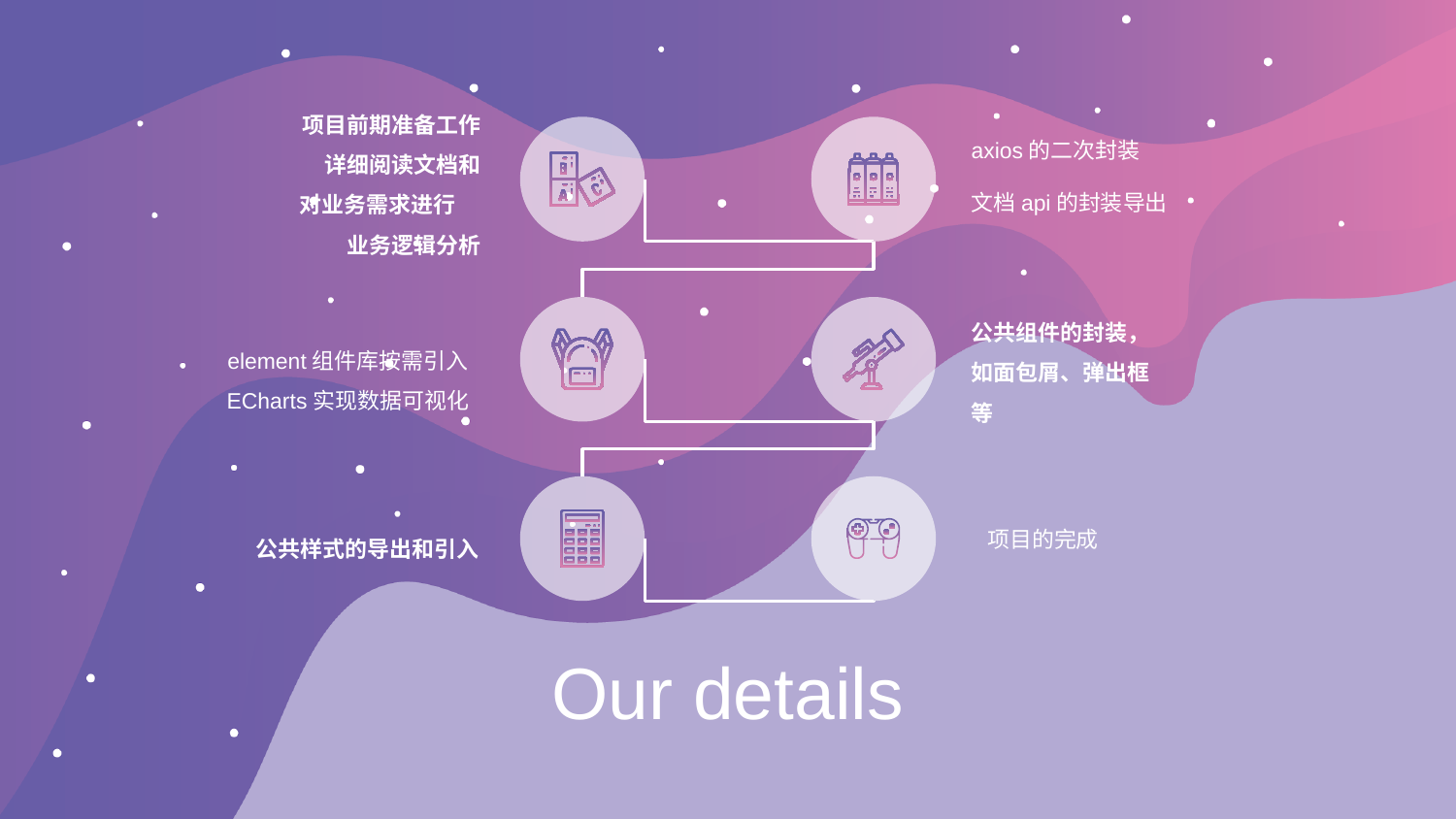

axios的二次封装

文档api的封装导出
项目前期准备工作
详细阅读文档和
对业务需求进行
业务逻辑分析

element组件库按需引入
ECharts实现数据可视化

公共组件的封装，如面包屑、弹出框等

公共样式的导出和引入
项目的完成

# Our details